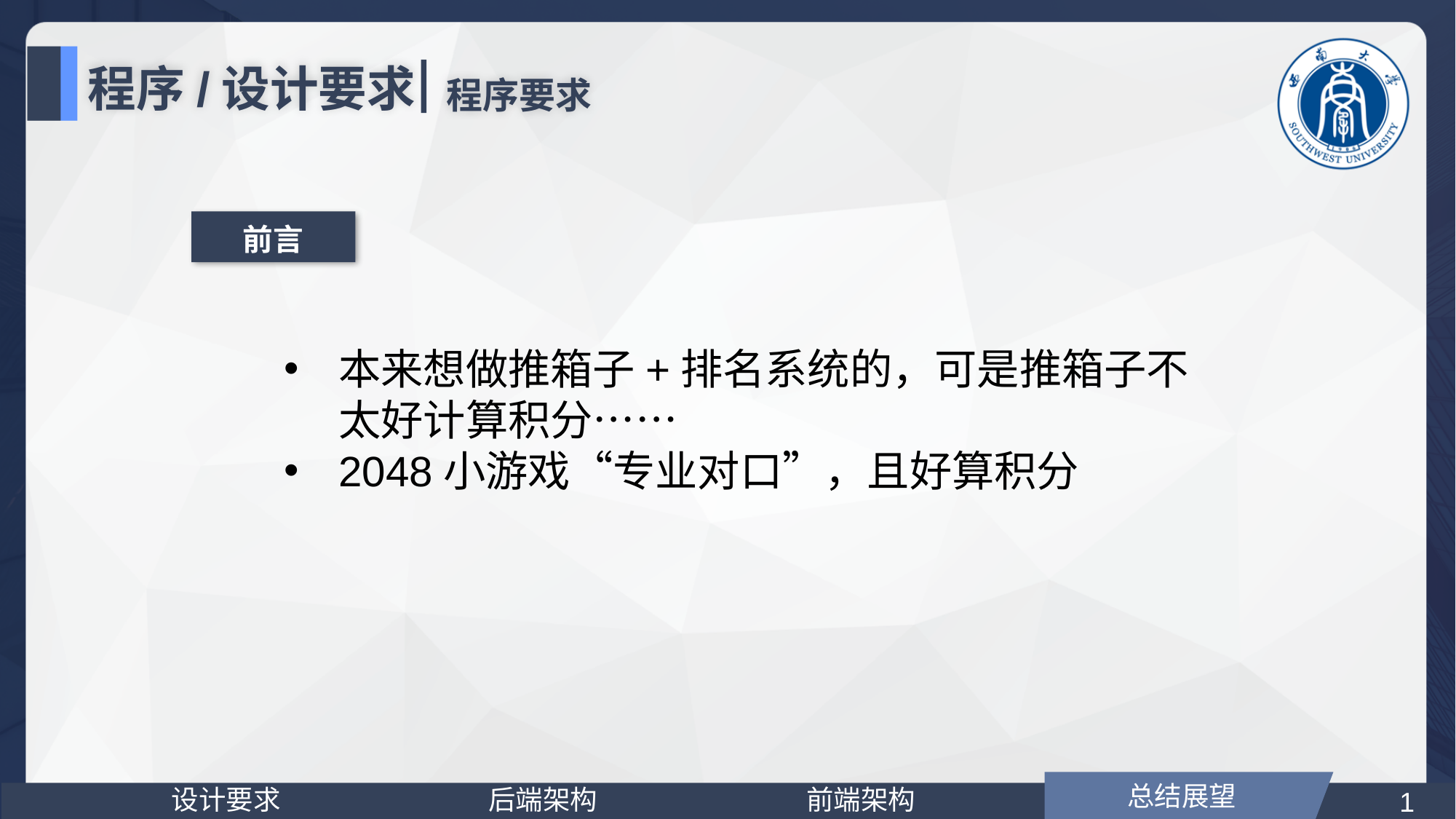

程序/设计要求

程序要求
前言
本来想做推箱子+排名系统的，可是推箱子不太好计算积分……
2048小游戏“专业对口”，且好算积分

总结展望
设计要求
后端架构
前端架构
1